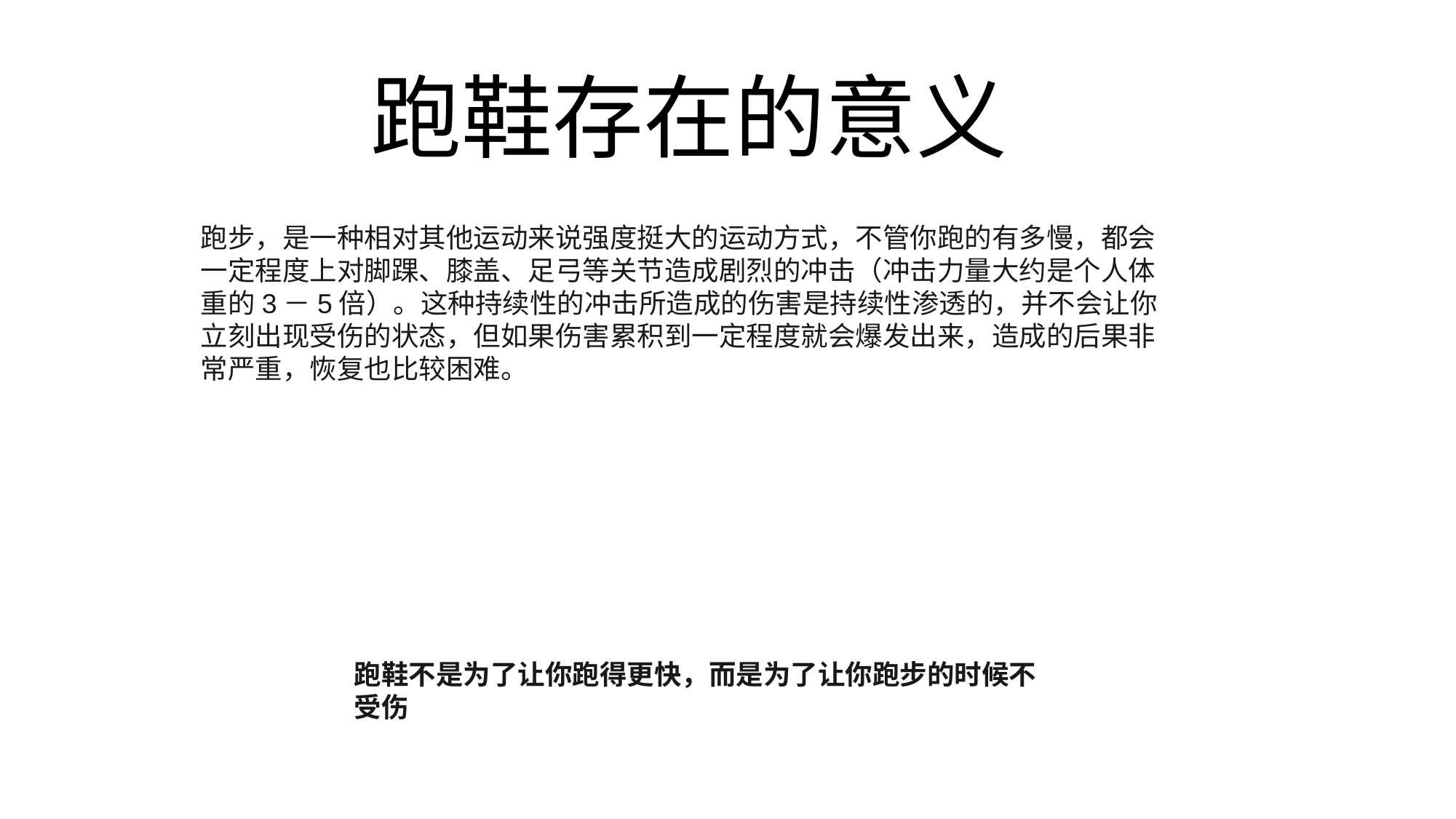

# 跑鞋存在的意义
跑步，是一种相对其他运动来说强度挺大的运动方式，不管你跑的有多慢，都会一定程度上对脚踝、膝盖、足弓等关节造成剧烈的冲击（冲击力量大约是个人体重的3－5倍）。这种持续性的冲击所造成的伤害是持续性渗透的，并不会让你立刻出现受伤的状态，但如果伤害累积到一定程度就会爆发出来，造成的后果非常严重，恢复也比较困难。
跑鞋不是为了让你跑得更快，而是为了让你跑步的时候不受伤